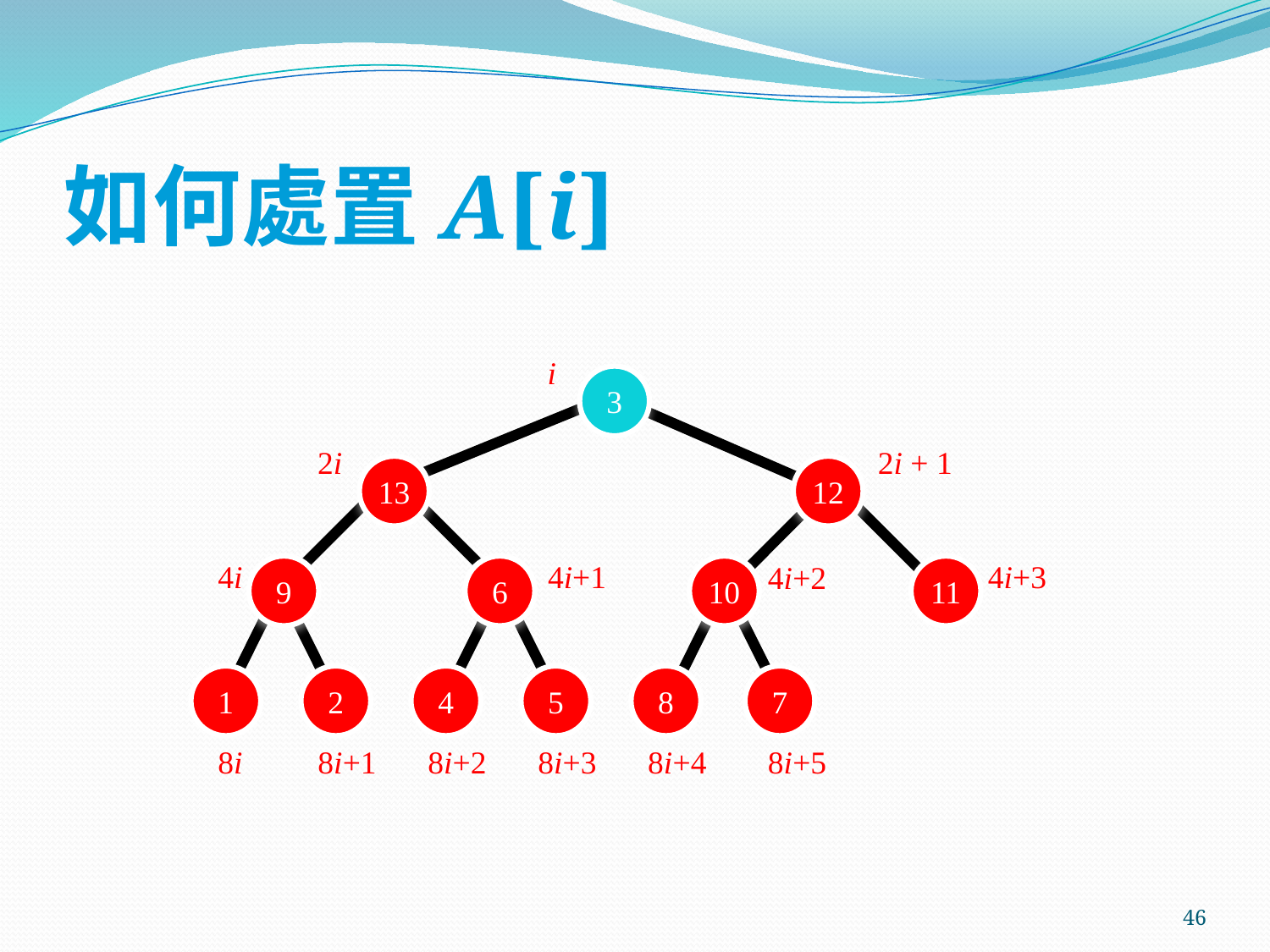

# 如何處置A[i]
i
3

2i
2i + 1
13
12

4i
4i+1
4i+3
4i+2
9
6
10
11

1
2
4
5
8
7
8i
8i+1
8i+2
8i+3
8i+4
8i+5
46